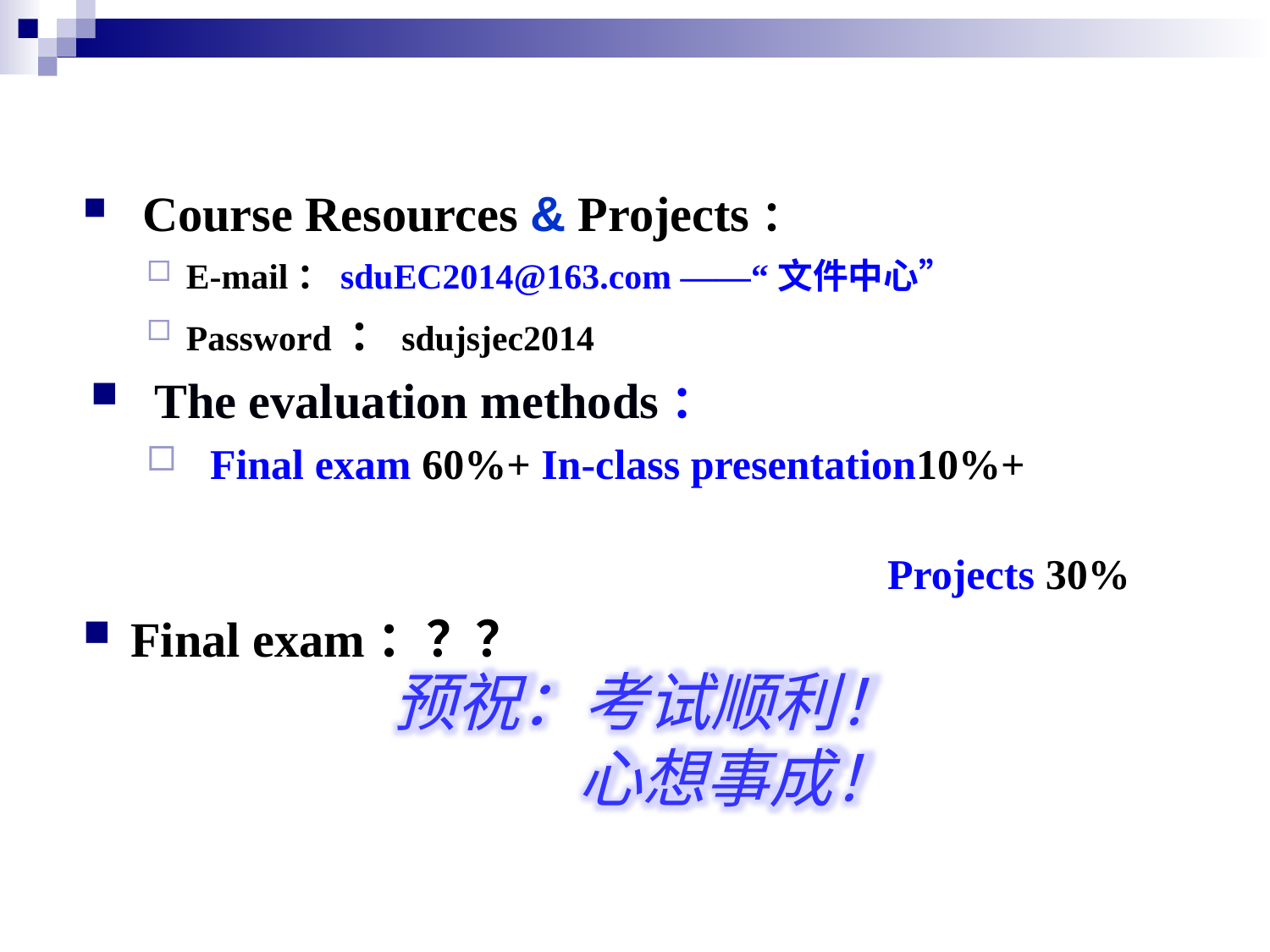

Course Resources & Projects：
E-mail：sduEC2014@163.com ——“文件中心”
Password ：sdujsjec2014
The evaluation methods：
Final exam 60%+ In-class presentation10%+
                                                                      Projects 30%
Final exam：？？

预祝：考试顺利！
            心想事成！